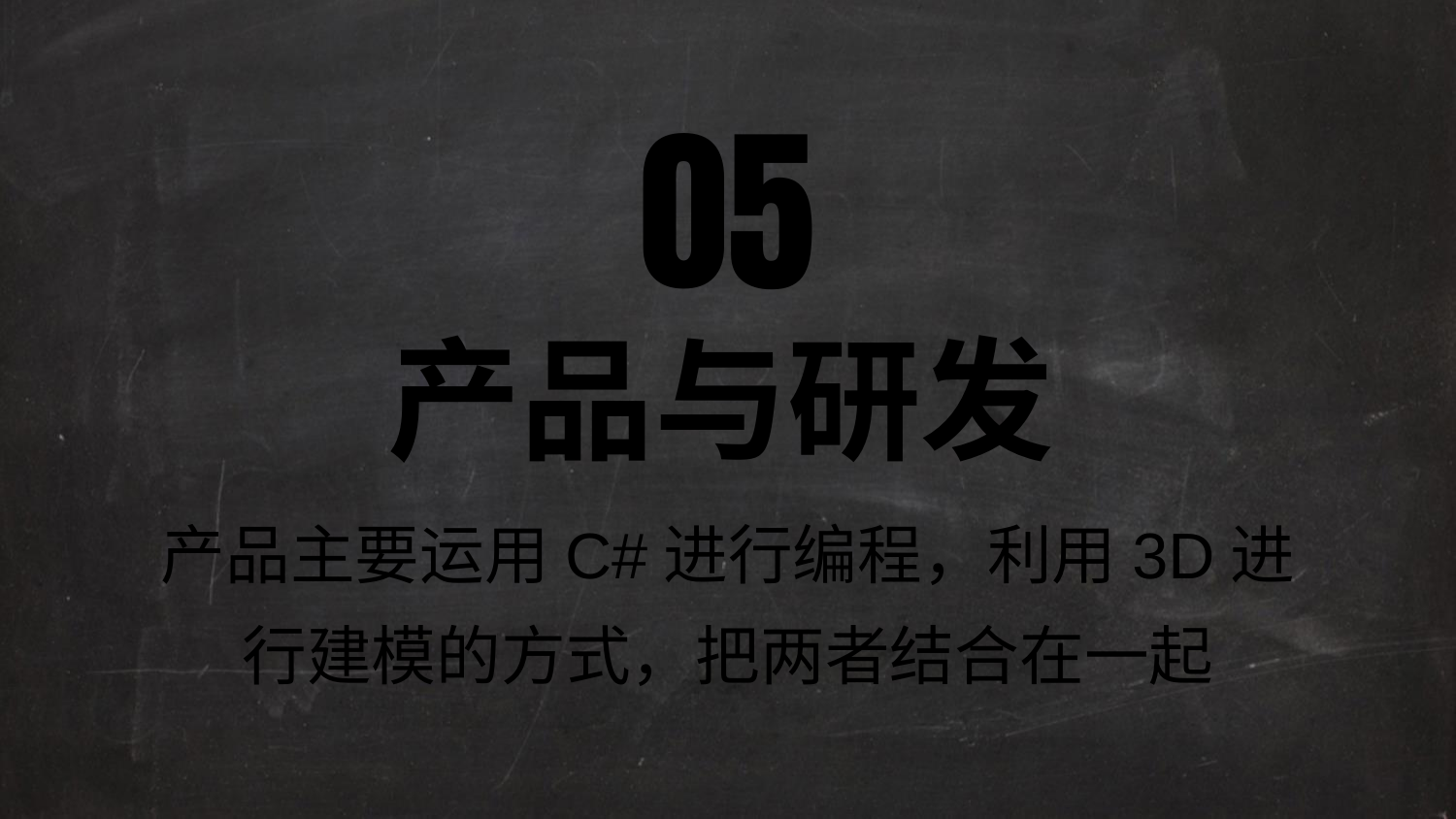

05
产品与研发
产品主要运用C#进行编程，利用3D进行建模的方式，把两者结合在一起